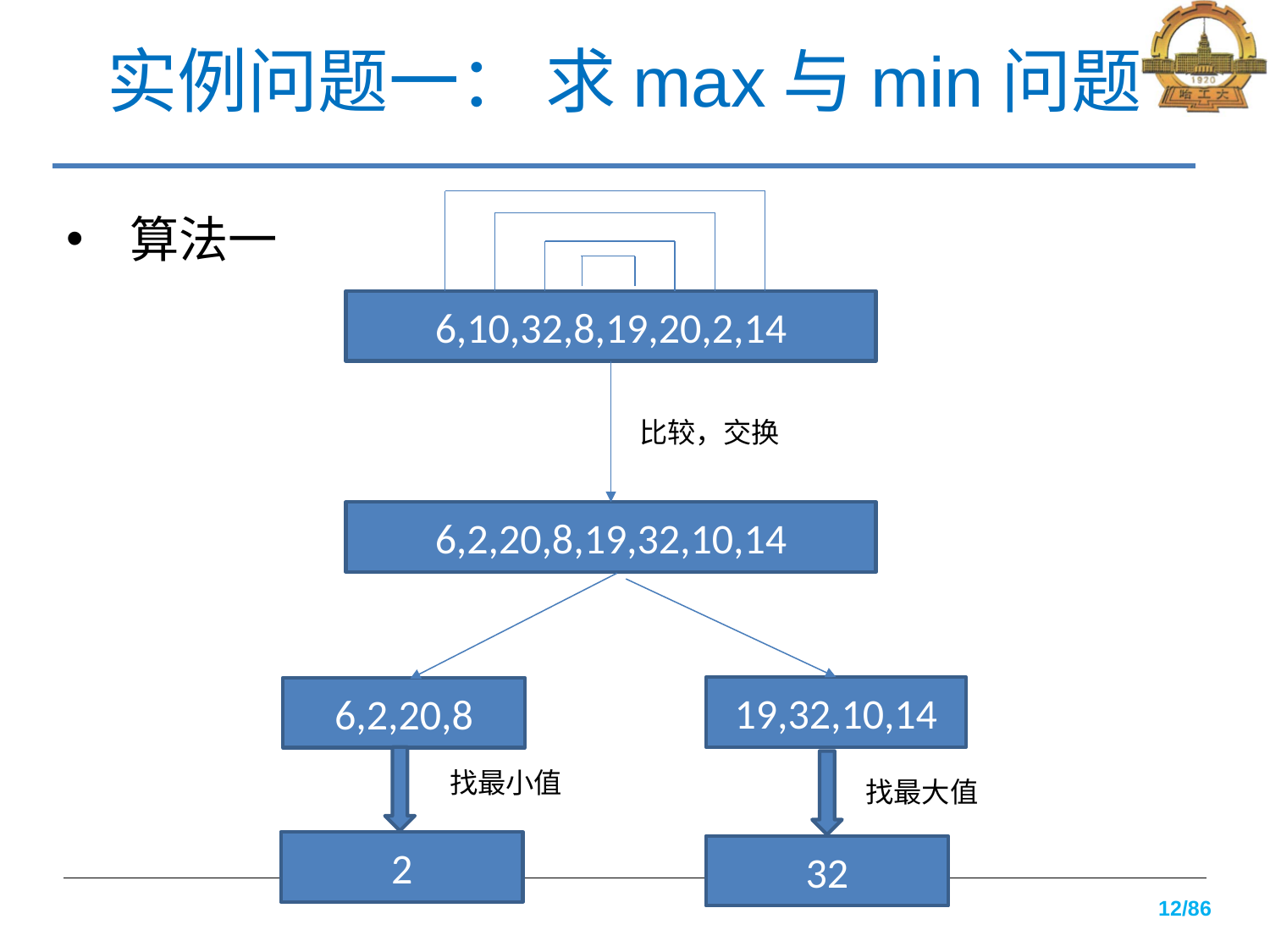

# 实例问题一： 求max与min问题
算法一
6,10,32,8,19,20,2,14
比较，交换
6,2,20,8,19,32,10,14
19,32,10,14
6,2,20,8

找最小值
找最大值
2
32